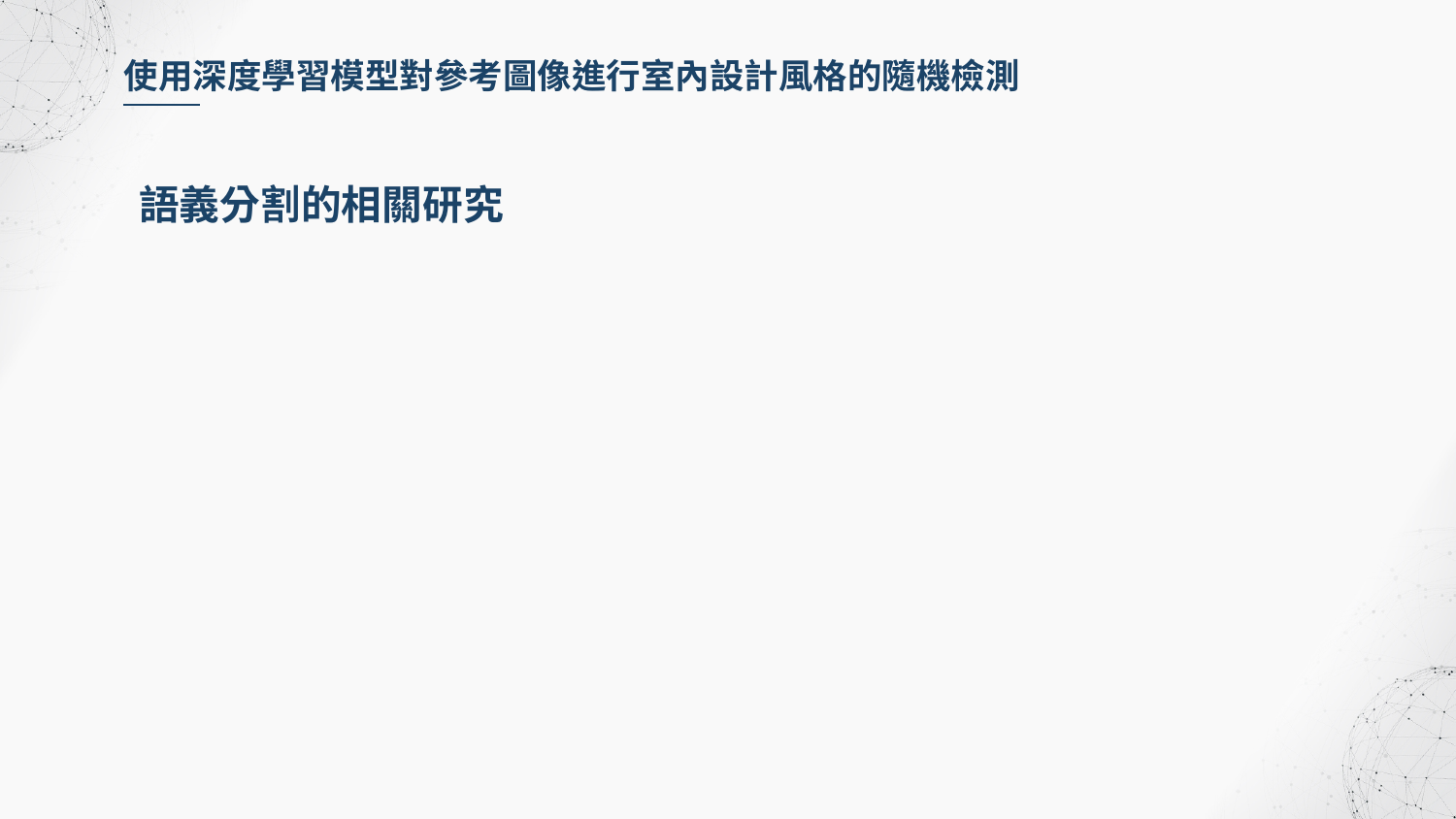

使用深度學習模型對參考圖像進行室內設計風格的隨機檢測
語義分割的相關研究